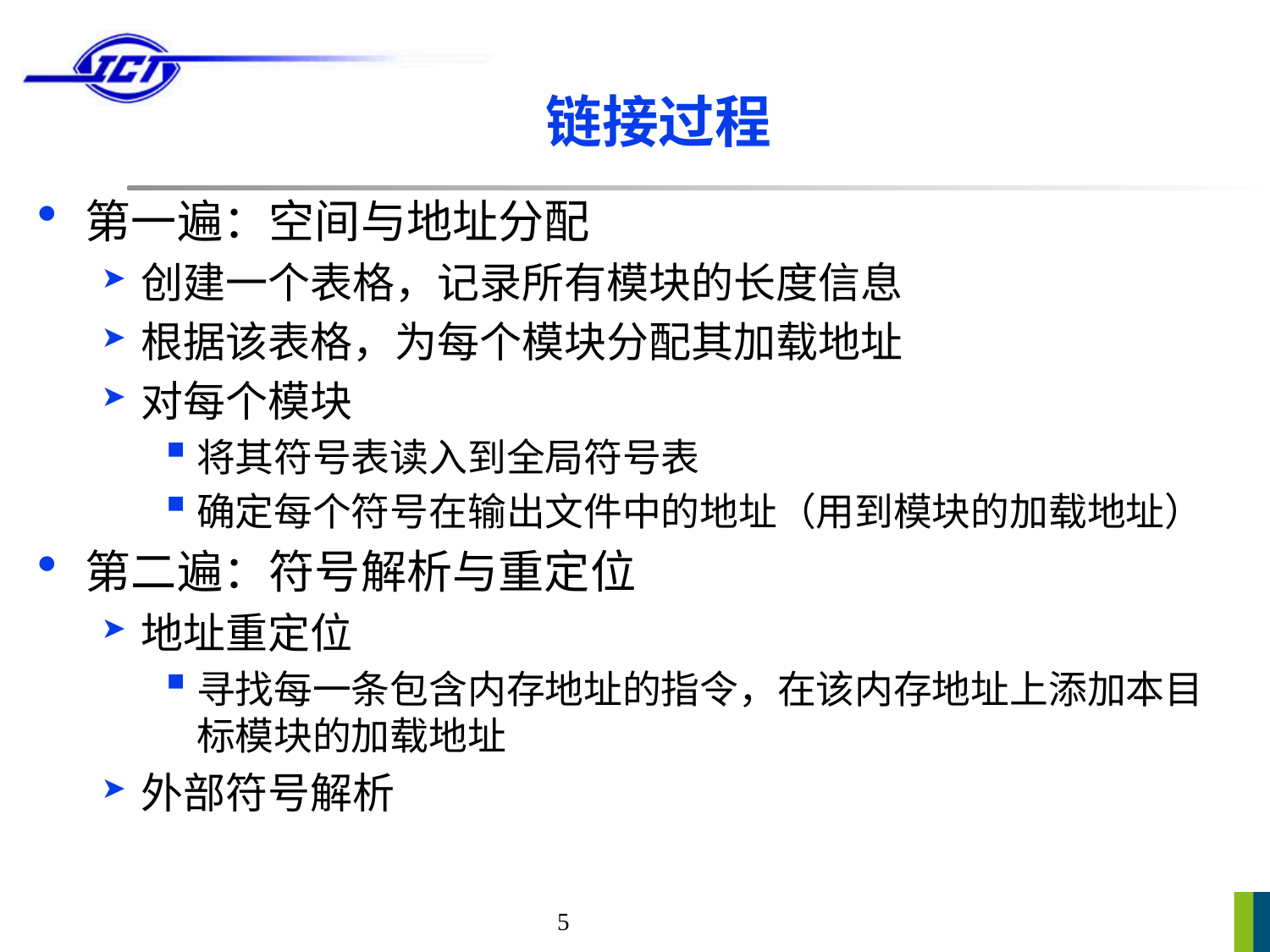

# 链接过程
第一遍：空间与地址分配
创建一个表格，记录所有模块的长度信息
根据该表格，为每个模块分配其加载地址
对每个模块
将其符号表读入到全局符号表
确定每个符号在输出文件中的地址（用到模块的加载地址）
第二遍：符号解析与重定位
地址重定位
寻找每一条包含内存地址的指令，在该内存地址上添加本目标模块的加载地址
外部符号解析